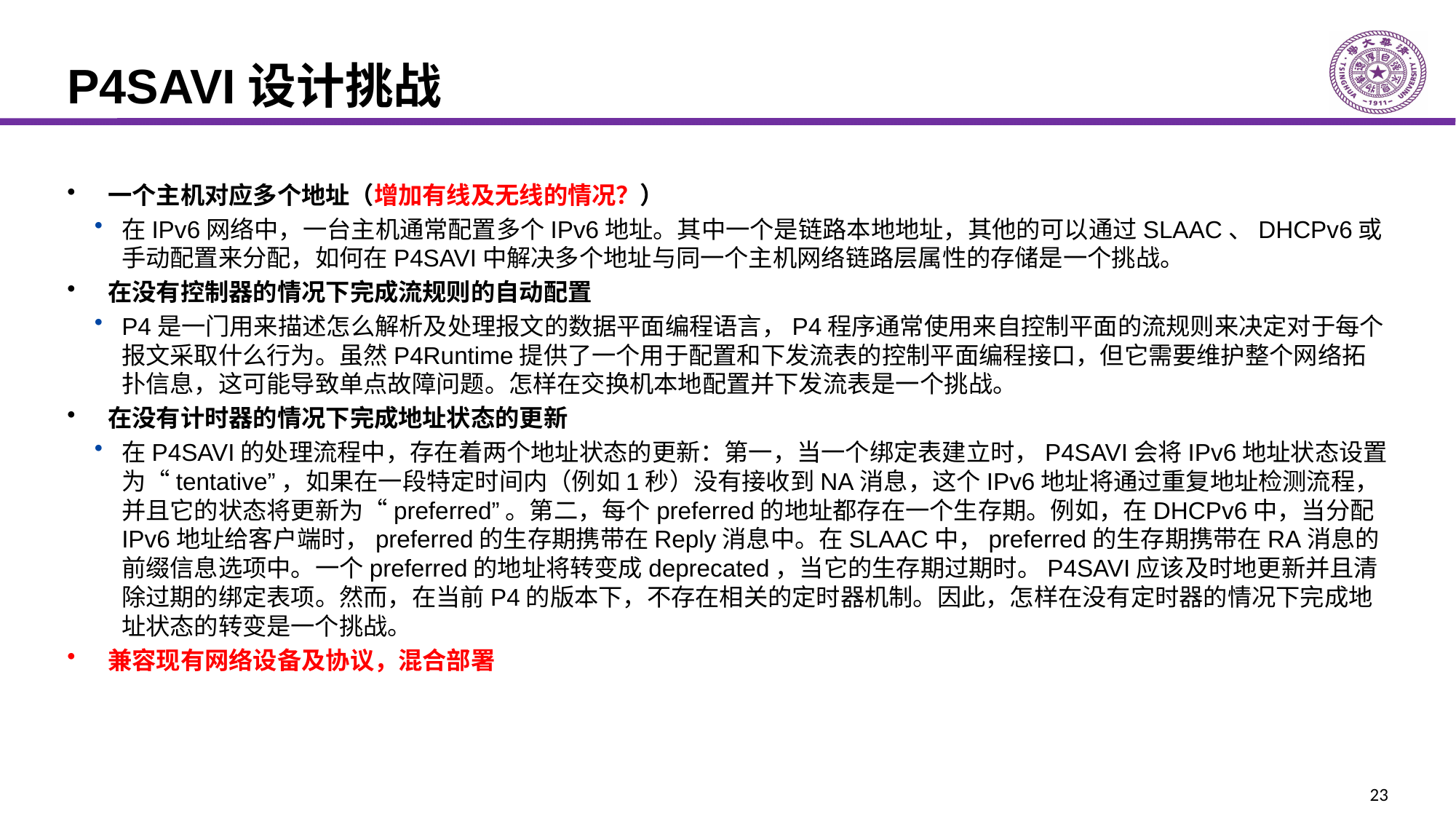

# P4SAVI设计挑战
一个主机对应多个地址（增加有线及无线的情况？）
在IPv6网络中，一台主机通常配置多个IPv6地址。其中一个是链路本地地址，其他的可以通过SLAAC、DHCPv6或手动配置来分配，如何在P4SAVI中解决多个地址与同一个主机网络链路层属性的存储是一个挑战。
在没有控制器的情况下完成流规则的自动配置
P4是一门用来描述怎么解析及处理报文的数据平面编程语言，P4程序通常使用来自控制平面的流规则来决定对于每个报文采取什么行为。虽然P4Runtime提供了一个用于配置和下发流表的控制平面编程接口，但它需要维护整个网络拓扑信息，这可能导致单点故障问题。怎样在交换机本地配置并下发流表是一个挑战。
在没有计时器的情况下完成地址状态的更新
在P4SAVI的处理流程中，存在着两个地址状态的更新：第一，当一个绑定表建立时，P4SAVI会将IPv6地址状态设置为“tentative”，如果在一段特定时间内（例如1秒）没有接收到NA消息，这个IPv6地址将通过重复地址检测流程，并且它的状态将更新为“preferred”。第二，每个preferred的地址都存在一个生存期。例如，在DHCPv6中，当分配IPv6地址给客户端时，preferred的生存期携带在Reply消息中。在SLAAC中，preferred的生存期携带在RA消息的前缀信息选项中。一个preferred的地址将转变成deprecated，当它的生存期过期时。P4SAVI应该及时地更新并且清除过期的绑定表项。然而，在当前P4的版本下，不存在相关的定时器机制。因此，怎样在没有定时器的情况下完成地址状态的转变是一个挑战。
兼容现有网络设备及协议，混合部署